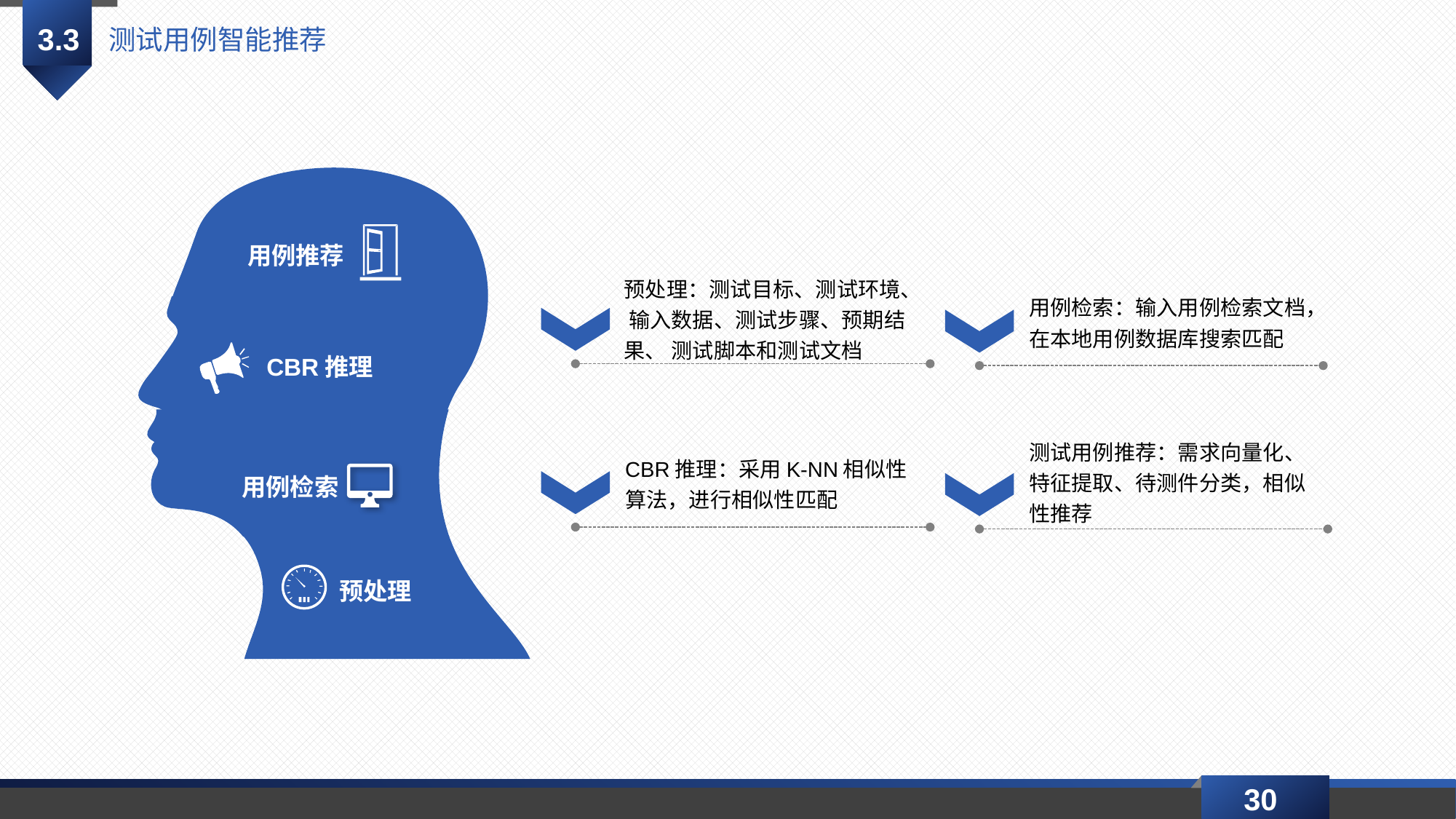

3.3
测试用例智能推荐

用例推荐

预处理：测试目标、测试环境、 输入数据、测试步骤、预期结果、 测试脚本和测试文档
用例检索：输入用例检索文档，在本地用例数据库搜索匹配

CBR推理

测试用例推荐：需求向量化、特征提取、待测件分类，相似性推荐
CBR推理：采用K-NN相似性算法，进行相似性匹配

用例检索

预处理

30